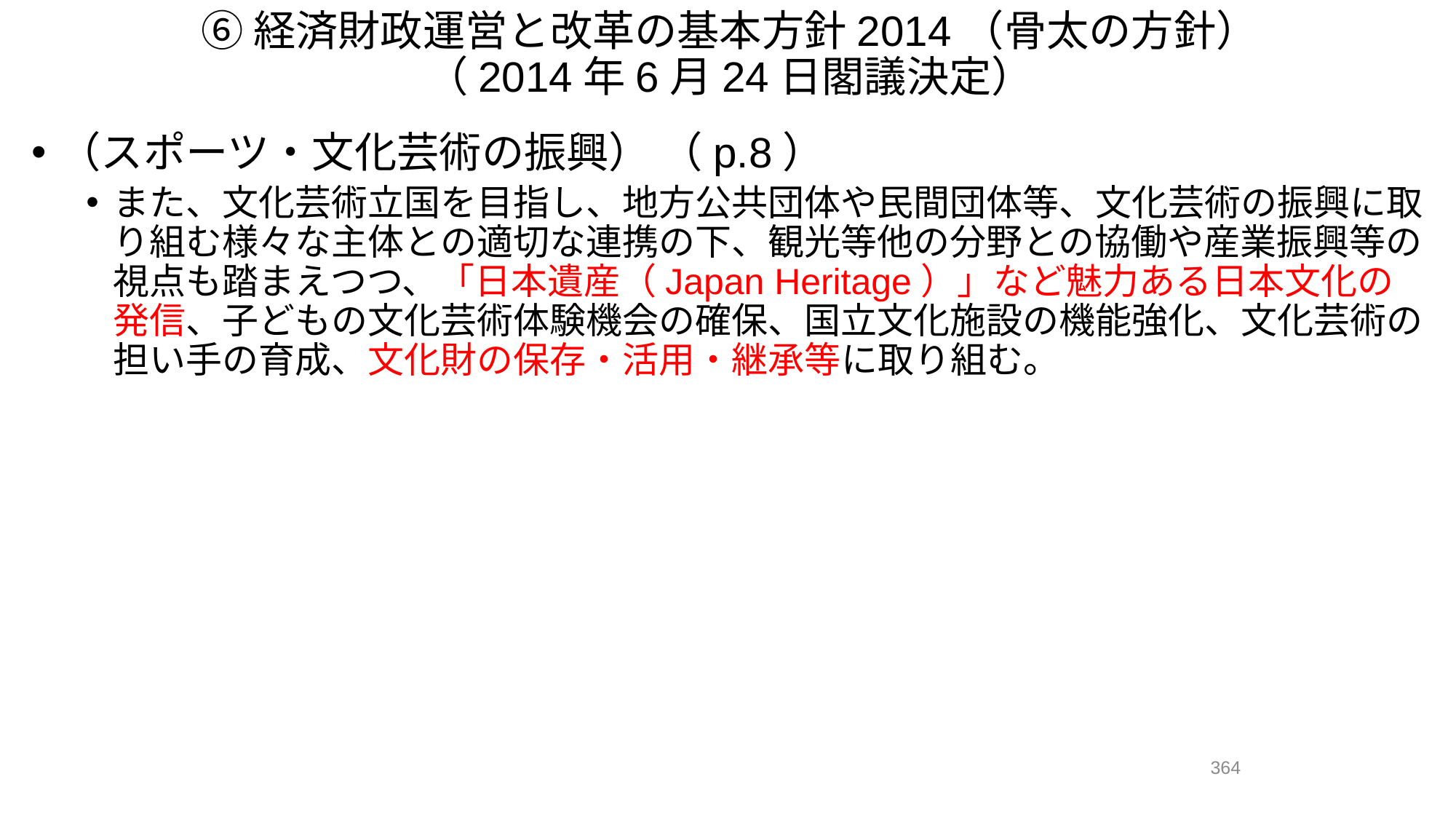

# ⑥経済財政運営と改革の基本方針2014（骨太の方針） （2014年6月24日閣議決定）
（スポーツ・文化芸術の振興） （p.8）
また、文化芸術立国を目指し、地方公共団体や民間団体等、文化芸術の振興に取り組む様々な主体との適切な連携の下、観光等他の分野との協働や産業振興等の視点も踏まえつつ、「日本遺産（Japan Heritage）」など魅力ある日本文化の発信、子どもの文化芸術体験機会の確保、国立文化施設の機能強化、文化芸術の担い手の育成、文化財の保存・活用・継承等に取り組む。
364